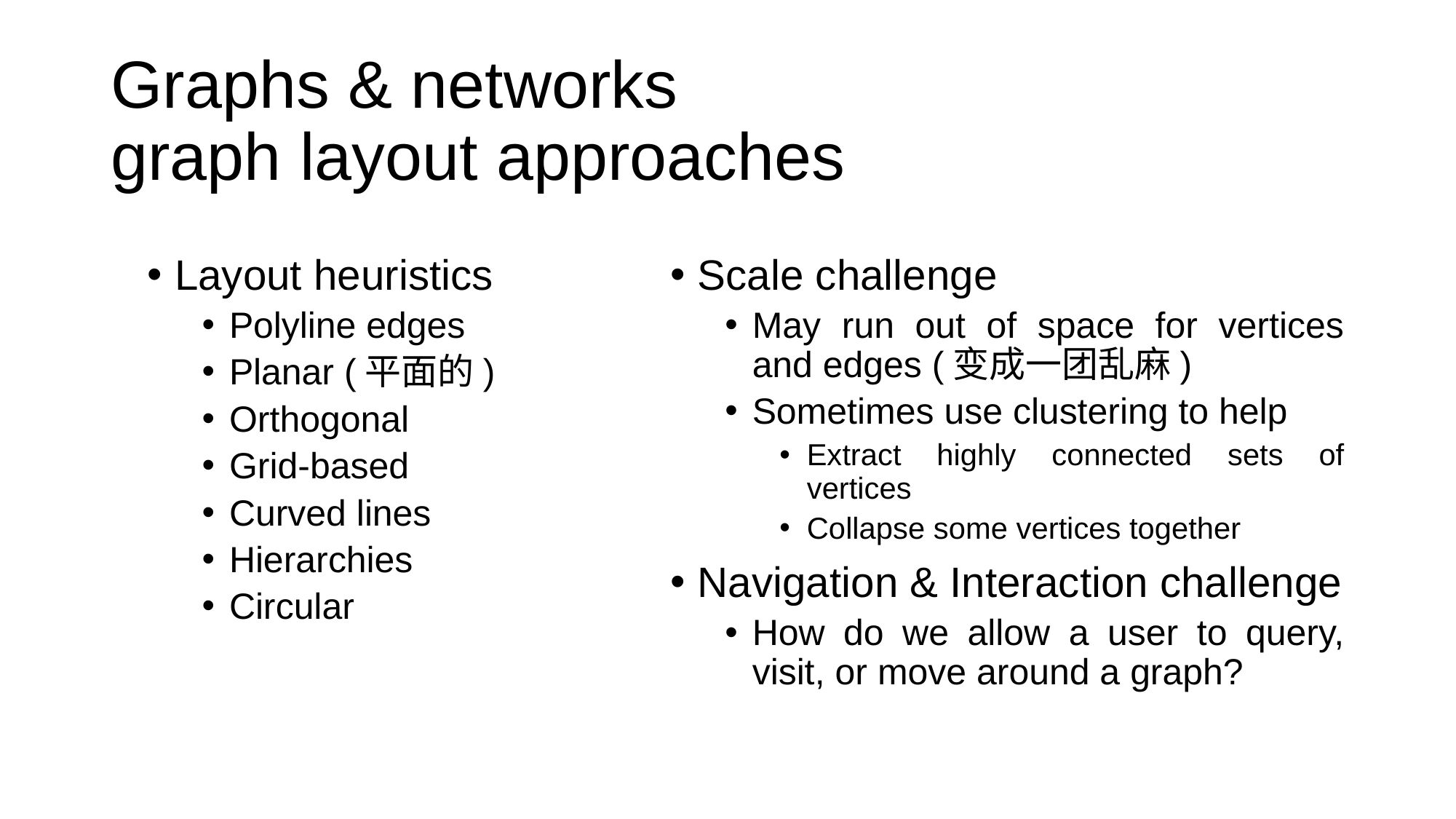

# Graphs & networks graph layout approaches
Scale challenge
May run out of space for vertices and edges (变成一团乱麻)
Sometimes use clustering to help
Extract highly connected sets of vertices
Collapse some vertices together
Navigation & Interaction challenge
How do we allow a user to query, visit, or move around a graph?
Layout heuristics
Polyline edges
Planar (平面的)
Orthogonal
Grid-based
Curved lines
Hierarchies
Circular